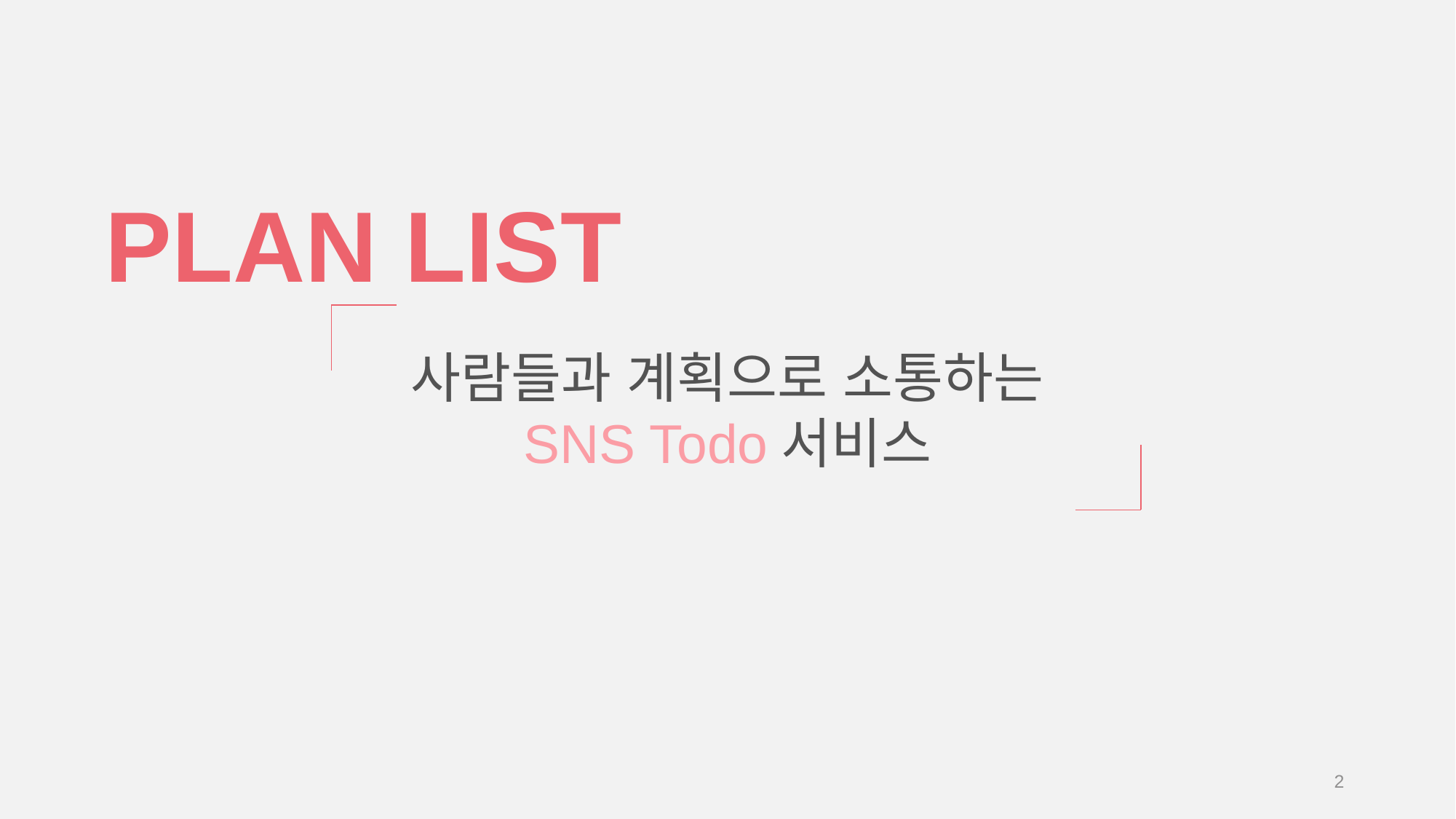

PLAN LIST

사람들과 계획으로 소통하는
SNS Todo서비스

2